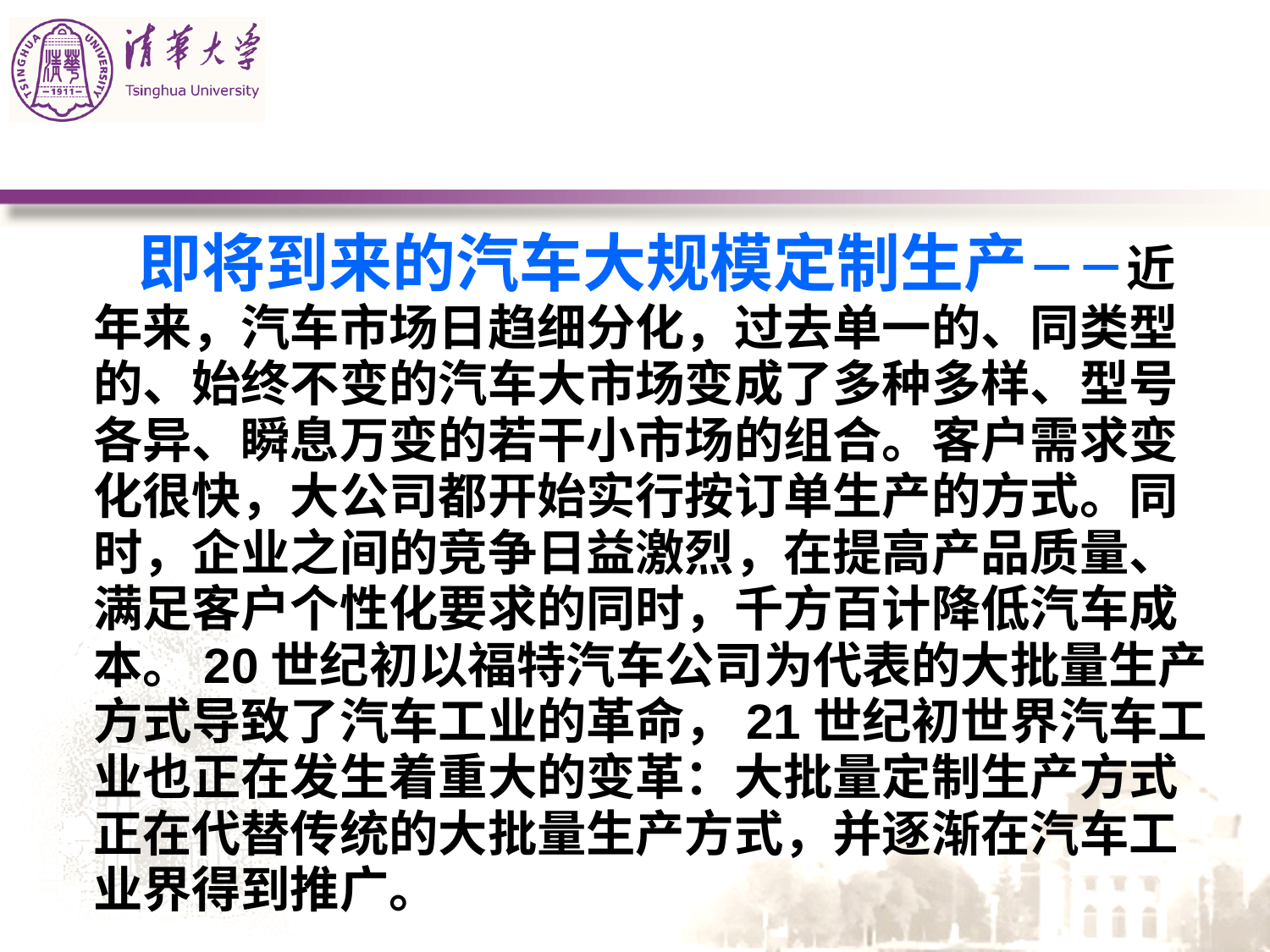

#
   即将到来的汽车大规模定制生产－－近年来，汽车市场日趋细分化，过去单一的、同类型的、始终不变的汽车大市场变成了多种多样、型号各异、瞬息万变的若干小市场的组合。客户需求变化很快，大公司都开始实行按订单生产的方式。同时，企业之间的竞争日益激烈，在提高产品质量、满足客户个性化要求的同时，千方百计降低汽车成本。20世纪初以福特汽车公司为代表的大批量生产方式导致了汽车工业的革命，21世纪初世界汽车工业也正在发生着重大的变革：大批量定制生产方式正在代替传统的大批量生产方式，并逐渐在汽车工业界得到推广。